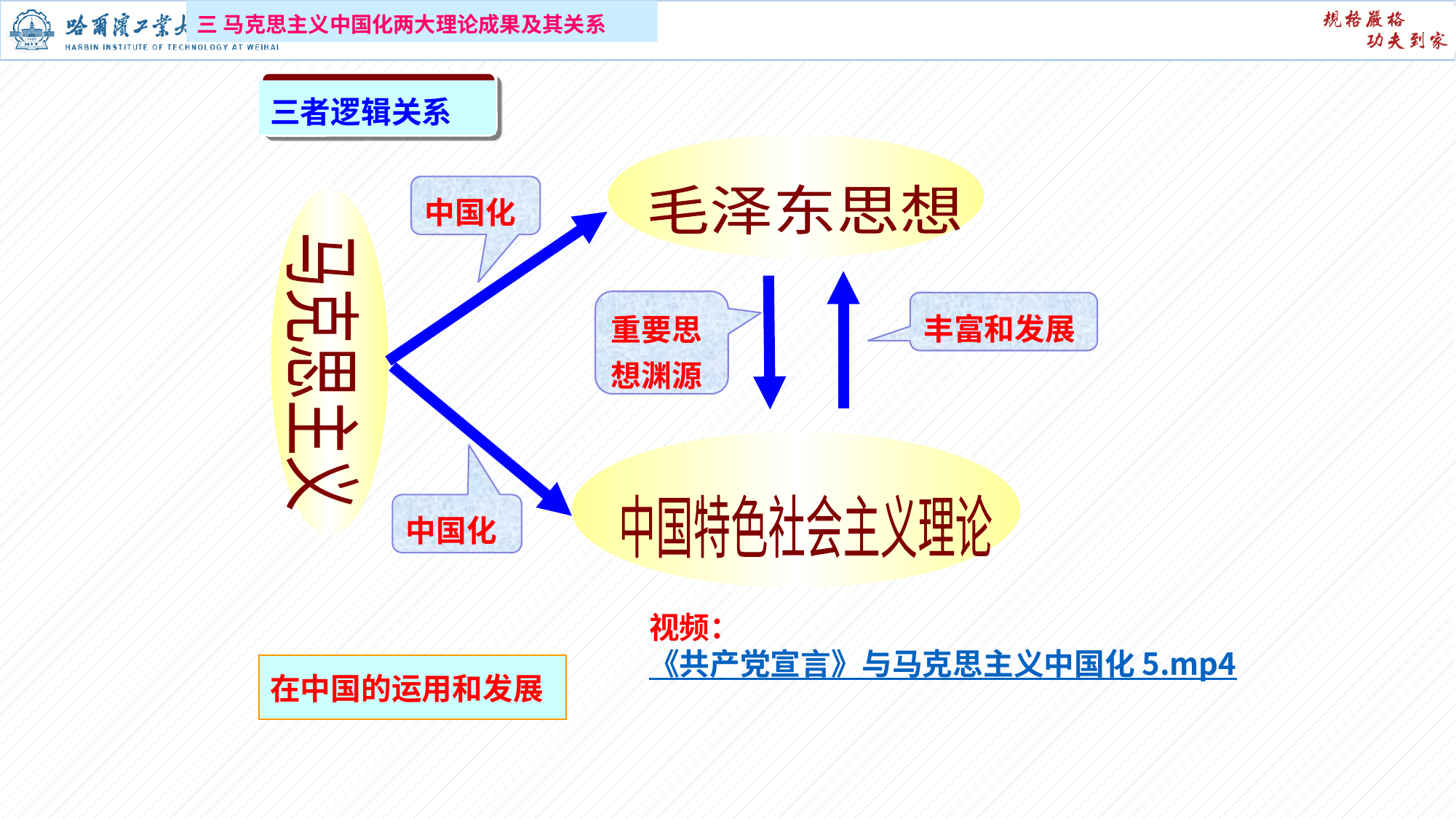

三 马克思主义中国化两大理论成果及其关系

三者逻辑关系

毛泽东思想
中国化

马克思主义
重要思想渊源
丰富和发展

中国特色社会主义理论
中国化
视频：
《共产党宣言》与马克思主义中国化 5.mp4
在中国的运用和发展